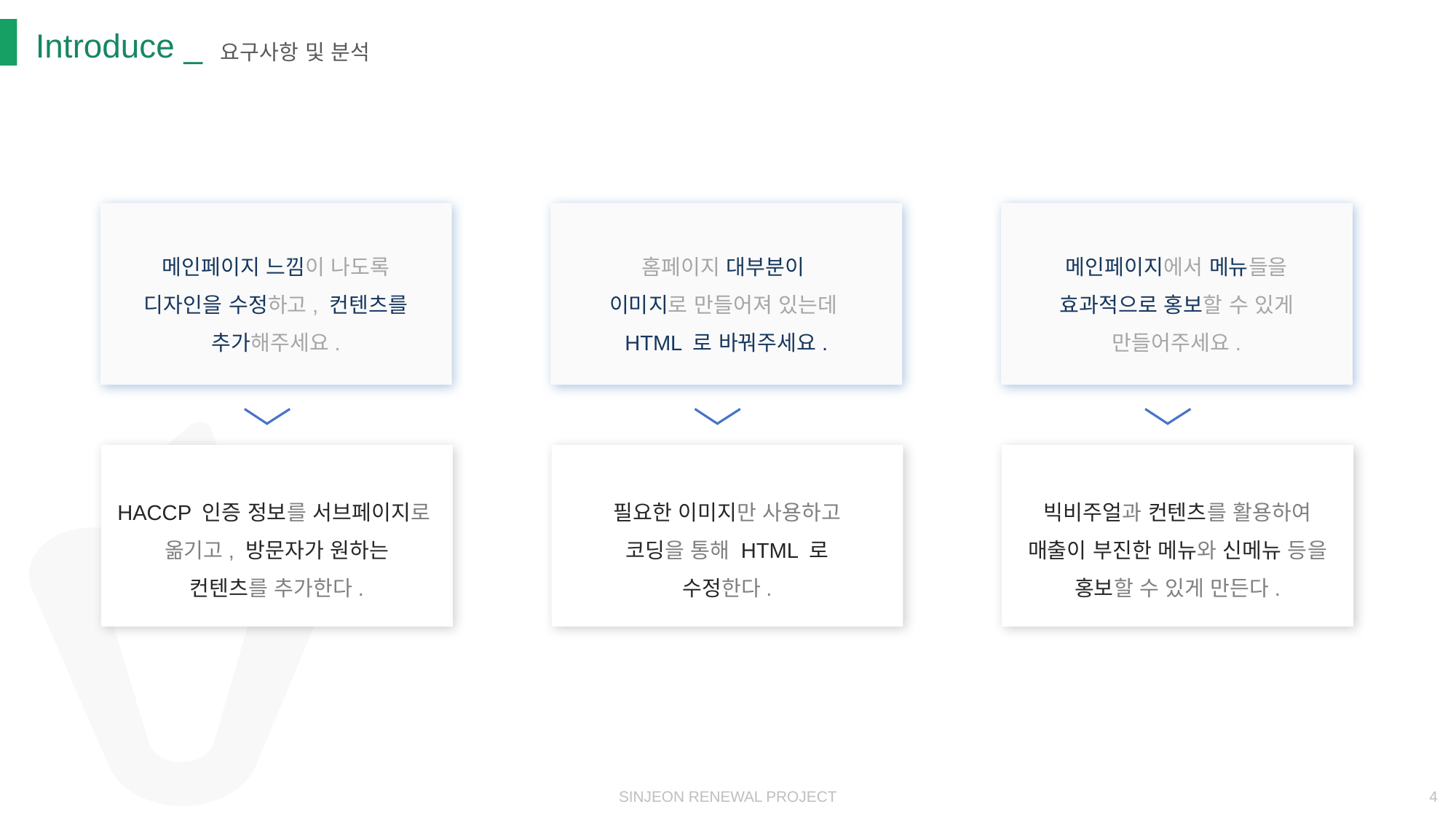

Introduce _
요구사항 및 분석

홈페이지 대부분이
이미지로 만들어져 있는데
HTML 로 바꿔주세요.

필요한 이미지만 사용하고
코딩을 통해 HTML 로
수정한다.

메인페이지에서 메뉴들을
효과적으로 홍보할 수 있게
만들어주세요.

빅비주얼과 컨텐츠를 활용하여
매출이 부진한 메뉴와 신메뉴 등을
홍보할 수 있게 만든다.
메인페이지 느낌이 나도록
디자인을 수정하고, 컨텐츠를
추가해주세요.

HACCP 인증 정보를 서브페이지로
옮기고, 방문자가 원하는
컨텐츠를 추가한다.